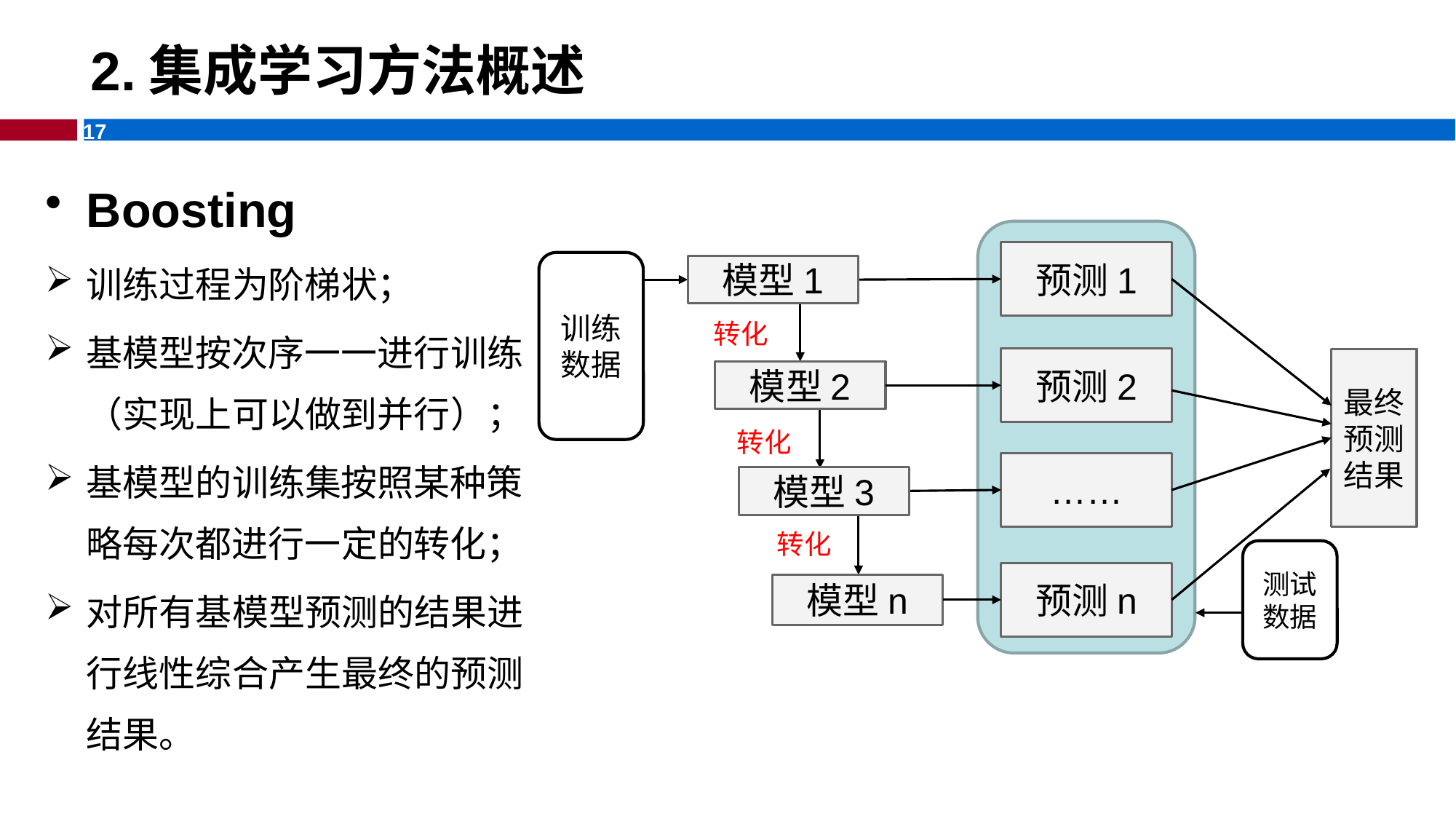

# 2.集成学习方法概述
Boosting
训练过程为阶梯状；
基模型按次序一一进行训练（实现上可以做到并行）；
基模型的训练集按照某种策略每次都进行一定的转化；
对所有基模型预测的结果进行线性综合产生最终的预测结果。

预测1
训练数据
模型1
转化
预测2
最终预测结果
模型2
转化
……
模型3
转化
预测n
模型n
测试数据